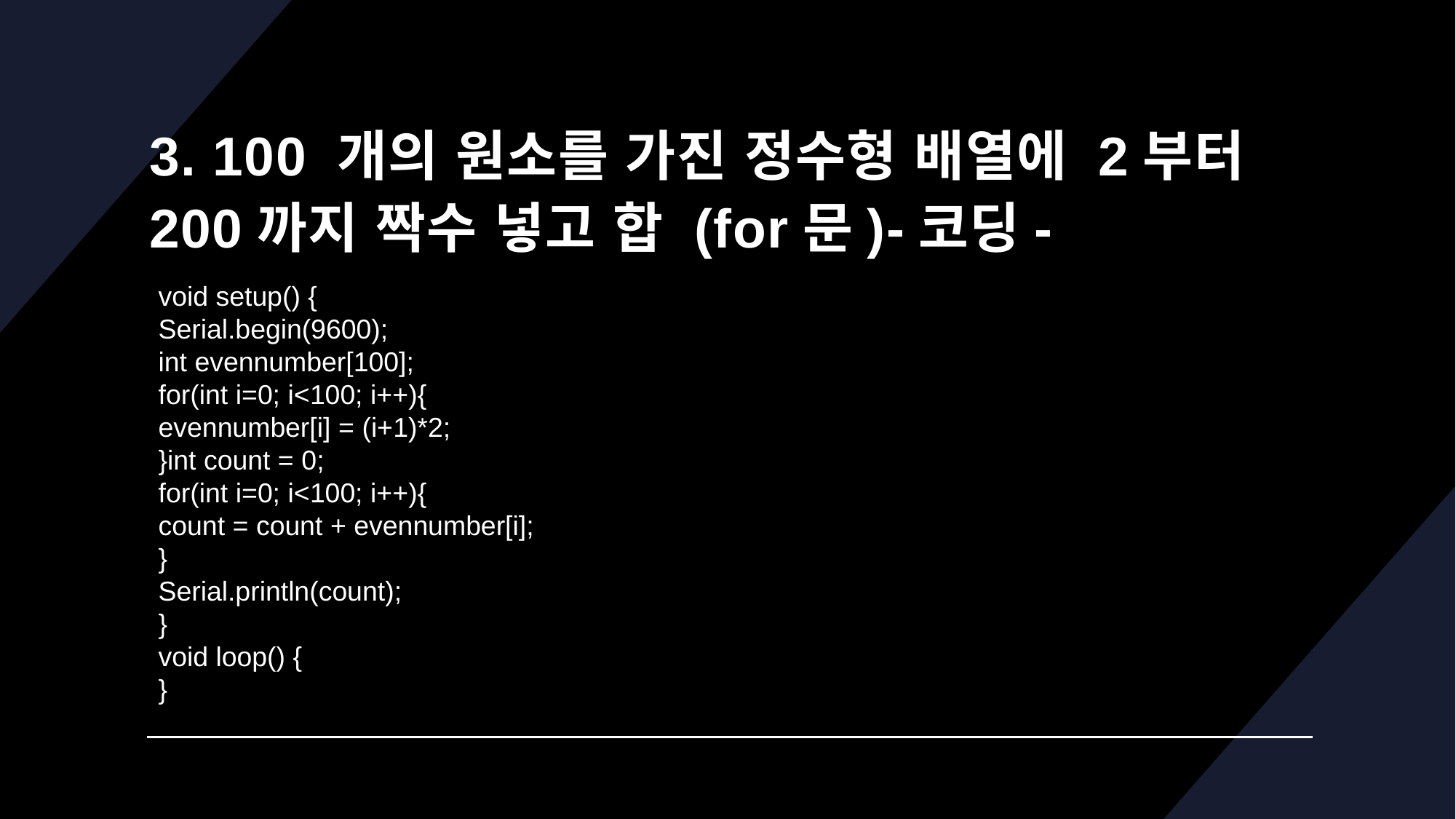

# 3. 100 개의 원소를 가진 정수형 배열에 2부터 200까지 짝수 넣고 합 (for문)-코딩-
void setup() {
Serial.begin(9600);
int evennumber[100];
for(int i=0; i<100; i++){
evennumber[i] = (i+1)*2;
}int count = 0;
for(int i=0; i<100; i++){
count = count + evennumber[i];
}
Serial.println(count);
}
void loop() {
}